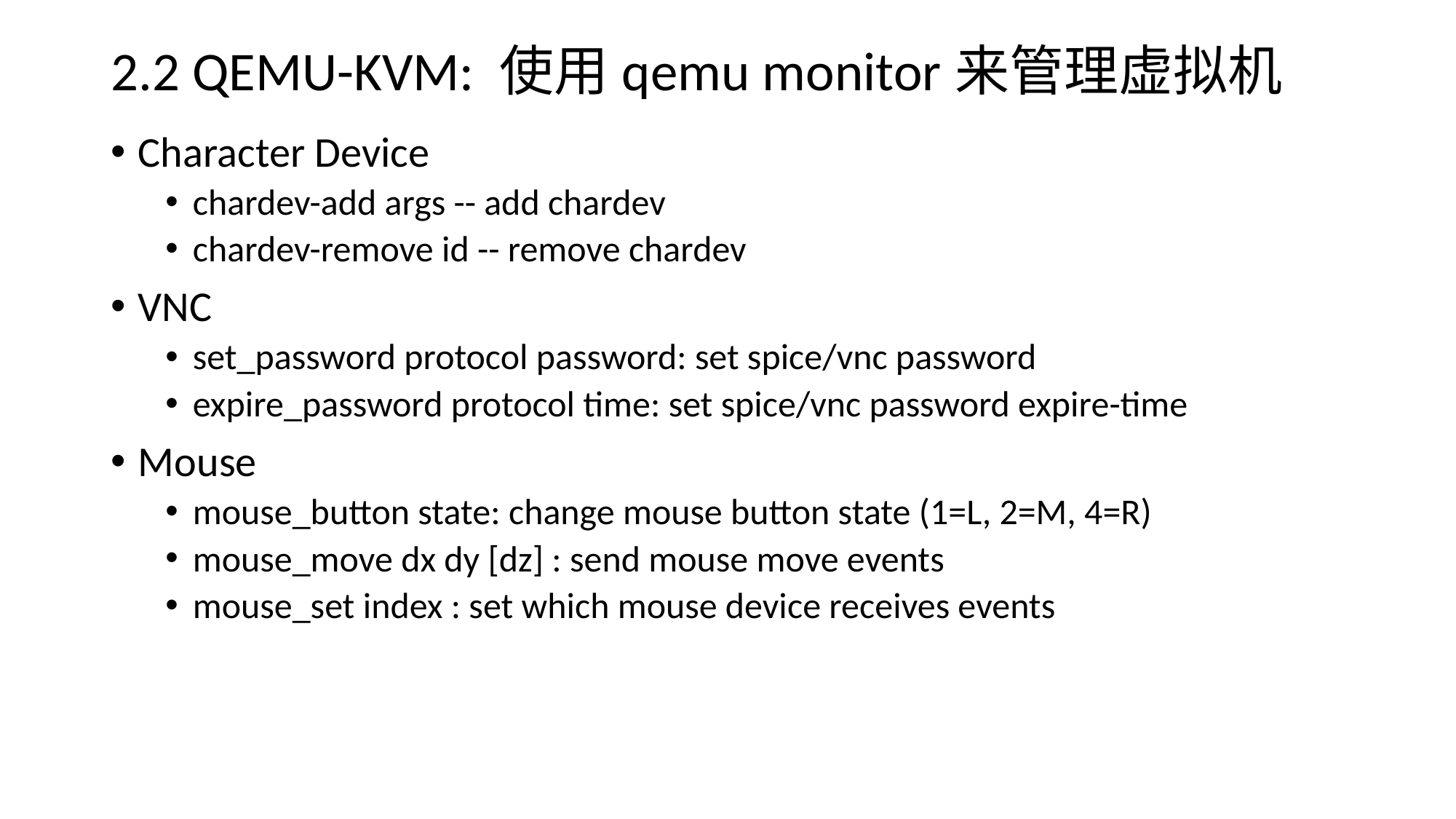

# 2.2 QEMU-KVM: 使用qemu monitor来管理虚拟机
Character Device
chardev-add args -- add chardev
chardev-remove id -- remove chardev
VNC
set_password protocol password: set spice/vnc password
expire_password protocol time: set spice/vnc password expire-time
Mouse
mouse_button state: change mouse button state (1=L, 2=M, 4=R)
mouse_move dx dy [dz] : send mouse move events
mouse_set index : set which mouse device receives events